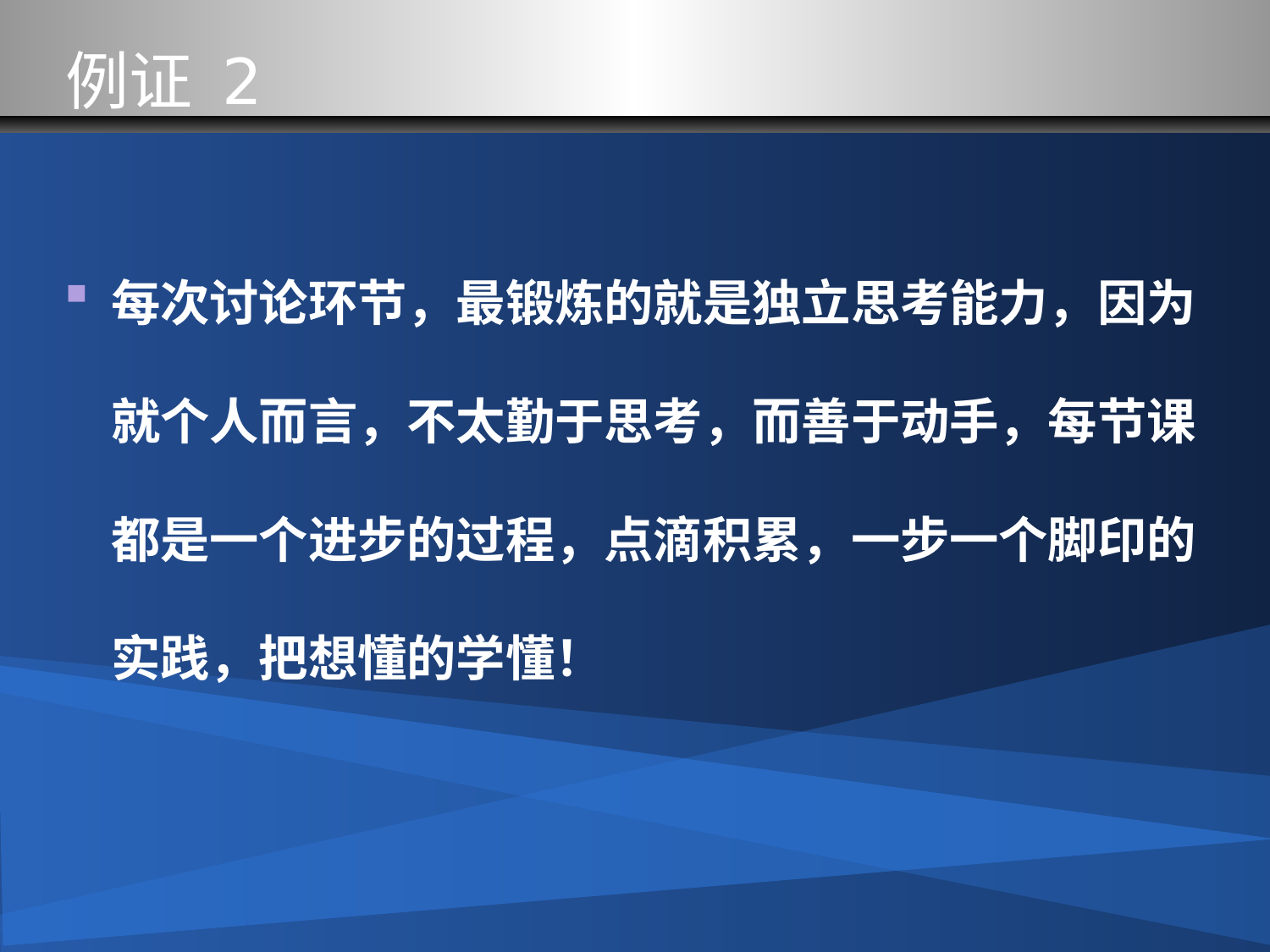

例证 2
每次讨论环节，最锻炼的就是独立思考能力，因为就个人而言，不太勤于思考，而善于动手，每节课都是一个进步的过程，点滴积累，一步一个脚印的实践，把想懂的学懂！